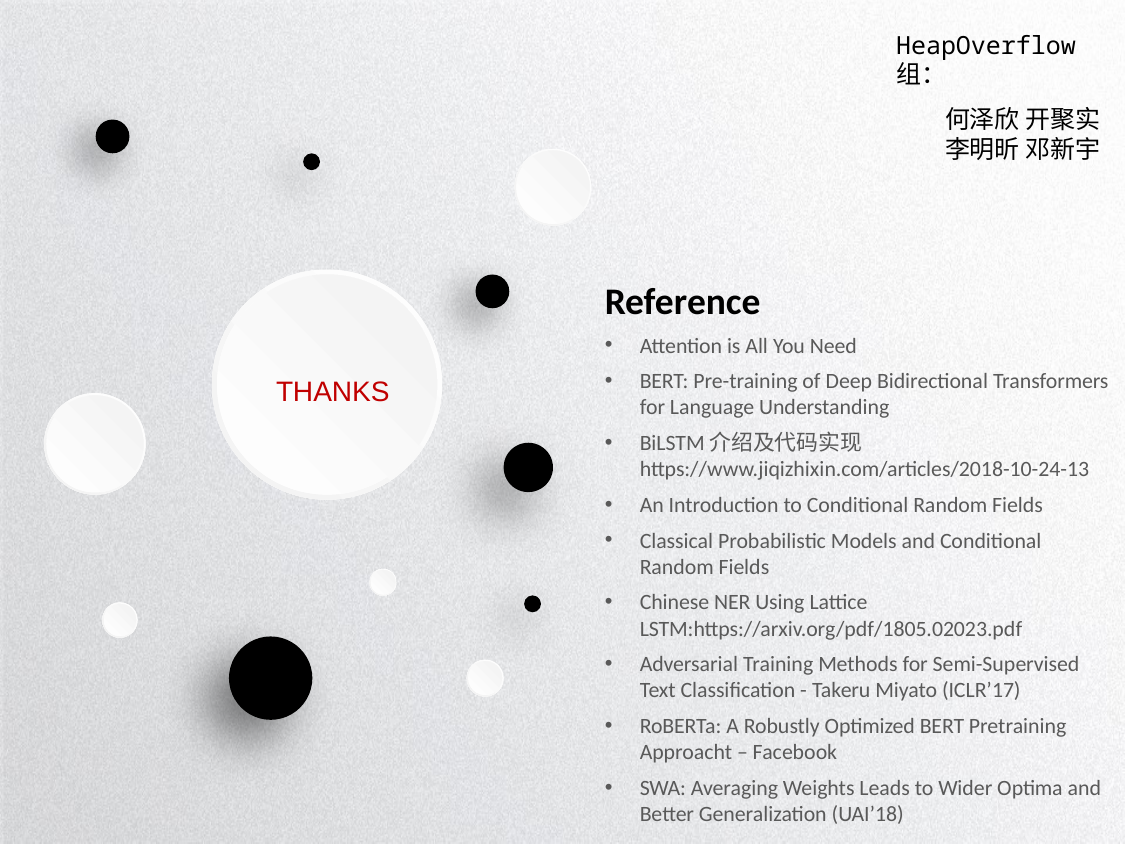

HeapOverflow组：

何泽欣 开聚实
李明昕 邓新宇

Reference
Attention is All You Need
BERT: Pre-training of Deep Bidirectional Transformers for Language Understanding
BiLSTM介绍及代码实现 https://www.jiqizhixin.com/articles/2018-10-24-13
An Introduction to Conditional Random Fields
Classical Probabilistic Models and Conditional Random Fields
Chinese NER Using Lattice LSTM:https://arxiv.org/pdf/1805.02023.pdf
Adversarial Training Methods for Semi-Supervised Text Classification - Takeru Miyato (ICLR’17)
RoBERTa: A Robustly Optimized BERT Pretraining Approacht – Facebook
SWA: Averaging Weights Leads to Wider Optima and Better Generalization (UAI’18)

THANKS

延时符